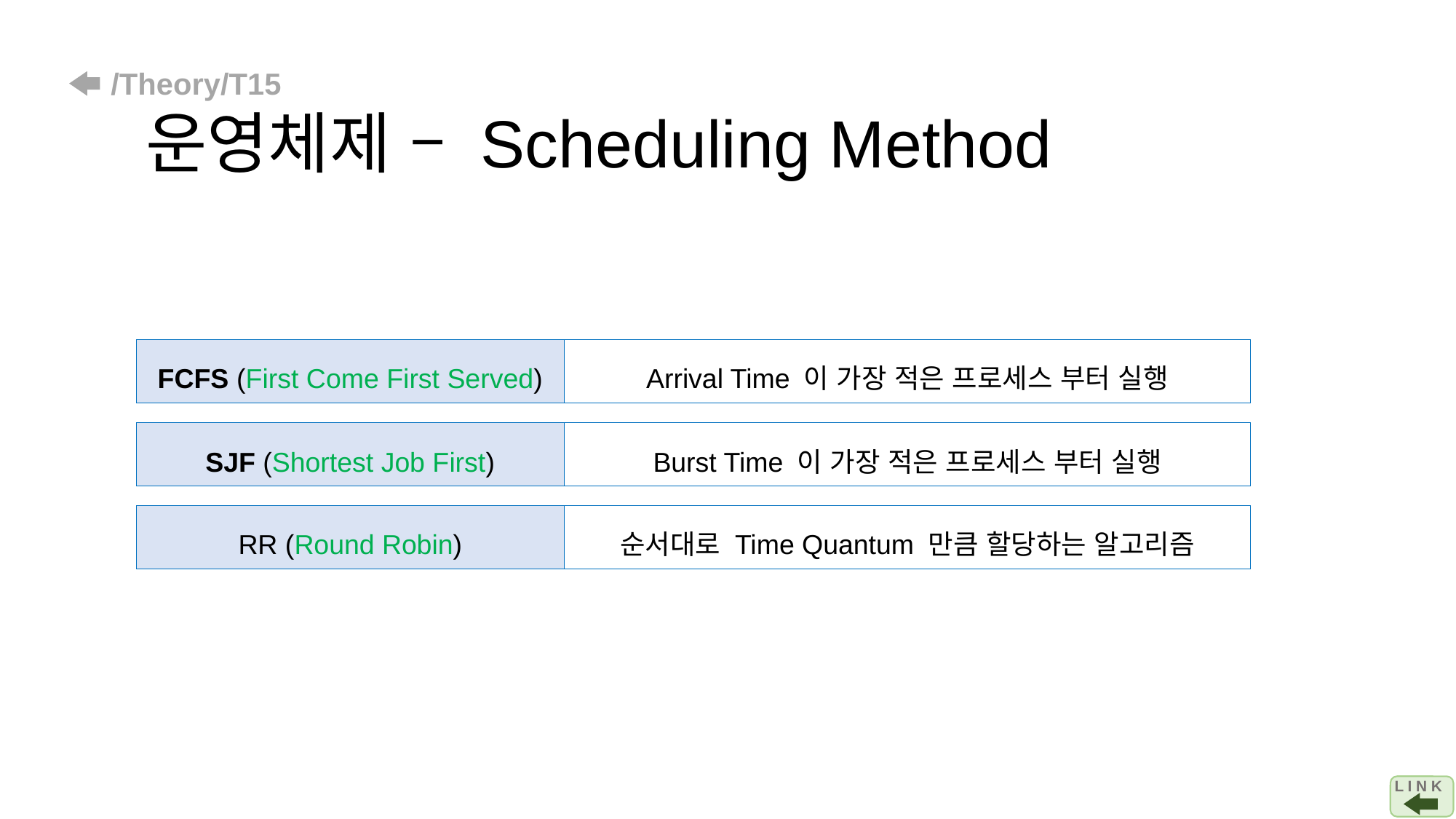

# /Theory/T15 운영체제 – Scheduling Method

FCFS (First Come First Served)
Arrival Time 이 가장 적은 프로세스 부터 실행
SJF (Shortest Job First)
Burst Time 이 가장 적은 프로세스 부터 실행
RR (Round Robin)
순서대로 Time Quantum 만큼 할당하는 알고리즘
L I N K